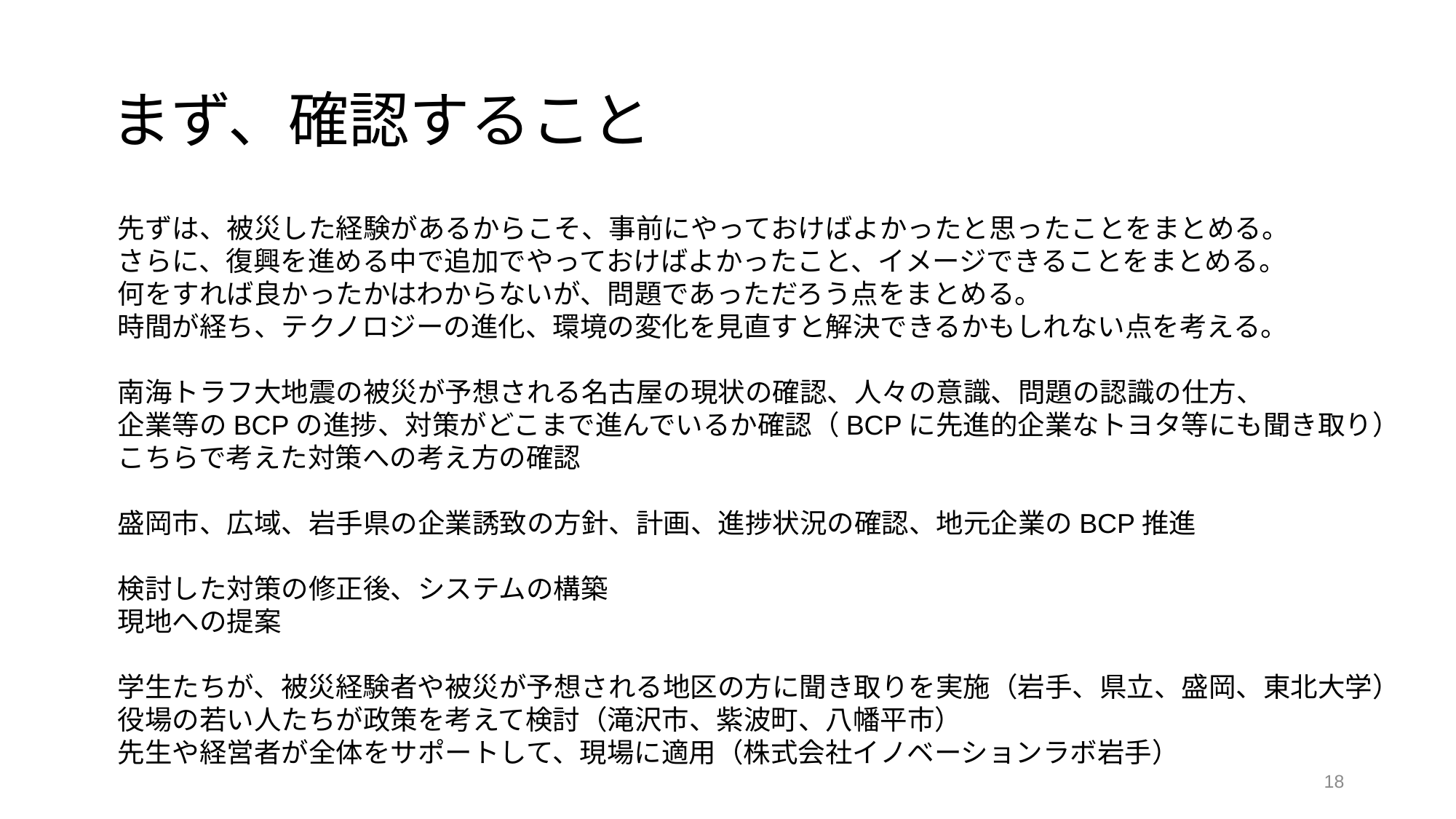

# まず、確認すること
先ずは、被災した経験があるからこそ、事前にやっておけばよかったと思ったことをまとめる。
さらに、復興を進める中で追加でやっておけばよかったこと、イメージできることをまとめる。
何をすれば良かったかはわからないが、問題であっただろう点をまとめる。
時間が経ち、テクノロジーの進化、環境の変化を見直すと解決できるかもしれない点を考える。

南海トラフ大地震の被災が予想される名古屋の現状の確認、人々の意識、問題の認識の仕方、
企業等のBCPの進捗、対策がどこまで進んでいるか確認（BCPに先進的企業なトヨタ等にも聞き取り）
こちらで考えた対策への考え方の確認

盛岡市、広域、岩手県の企業誘致の方針、計画、進捗状況の確認、地元企業のBCP推進

検討した対策の修正後、システムの構築
現地への提案

学生たちが、被災経験者や被災が予想される地区の方に聞き取りを実施（岩手、県立、盛岡、東北大学）
役場の若い人たちが政策を考えて検討（滝沢市、紫波町、八幡平市）
先生や経営者が全体をサポートして、現場に適用（株式会社イノベーションラボ岩手）
18